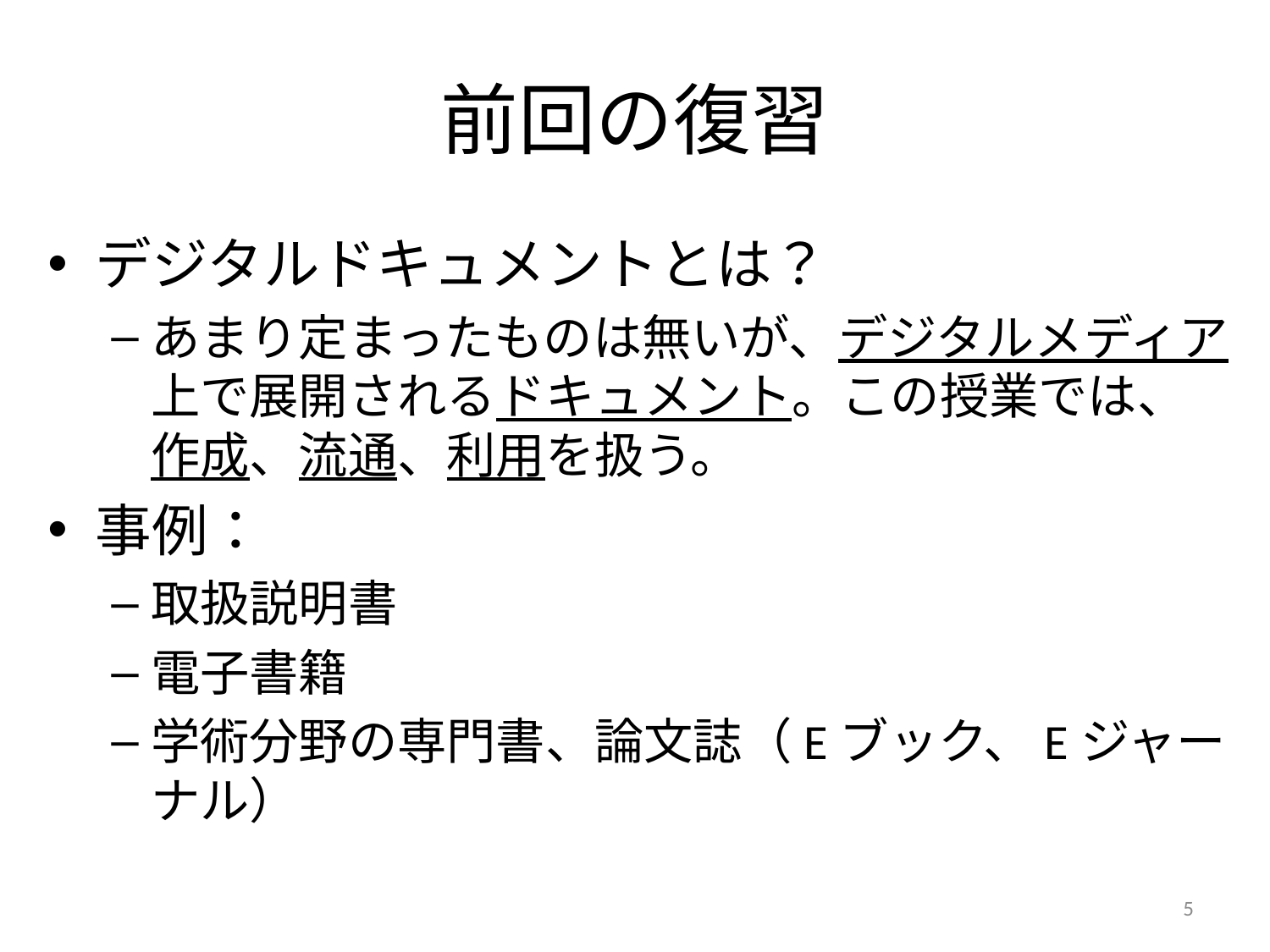

# 前回の復習
デジタルドキュメントとは？
あまり定まったものは無いが、デジタルメディア上で展開されるドキュメント。この授業では、作成、流通、利用を扱う。
事例：
取扱説明書
電子書籍
学術分野の専門書、論文誌（Eブック、Eジャーナル）

5